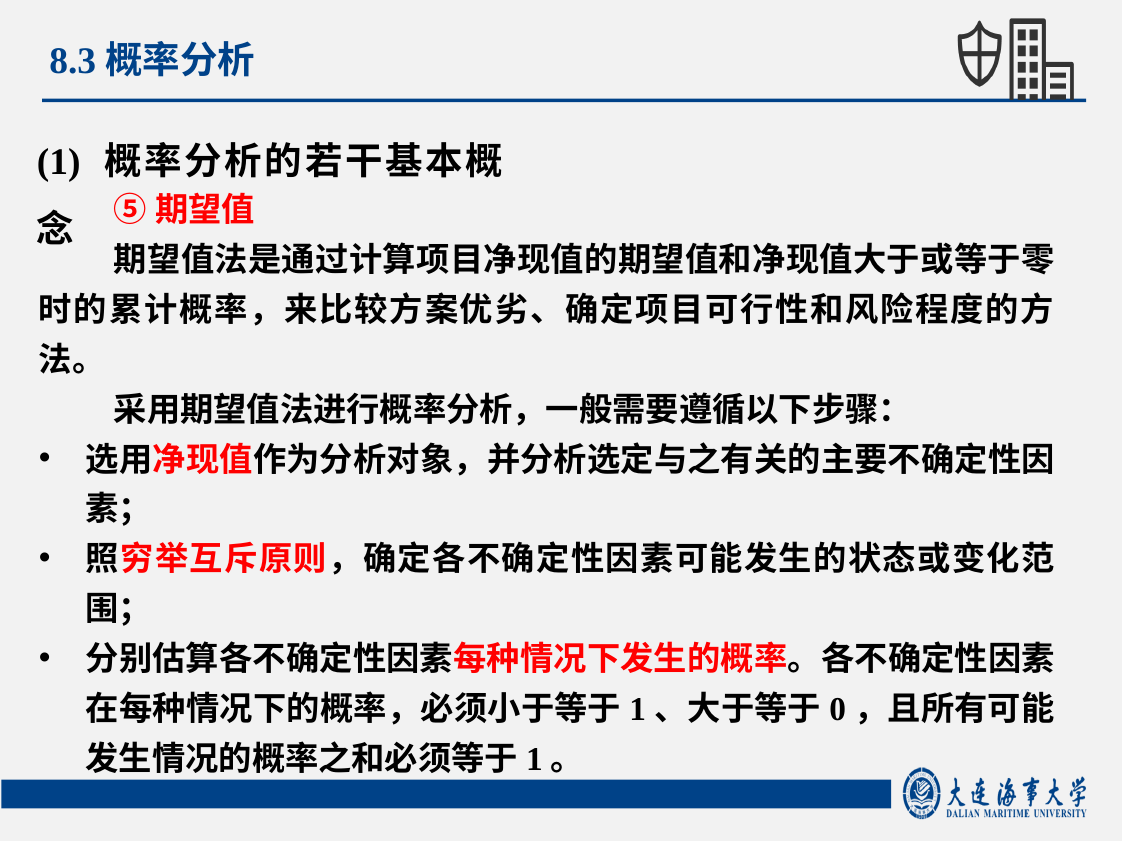

8.3概率分析
(1) 概率分析的若干基本概念
⑤期望值
期望值法是通过计算项目净现值的期望值和净现值大于或等于零时的累计概率，来比较方案优劣、确定项目可行性和风险程度的方法。
采用期望值法进行概率分析，一般需要遵循以下步骤：
选用净现值作为分析对象，并分析选定与之有关的主要不确定性因素；
照穷举互斥原则，确定各不确定性因素可能发生的状态或变化范围；
分别估算各不确定性因素每种情况下发生的概率。各不确定性因素在每种情况下的概率，必须小于等于1、大于等于0，且所有可能发生情况的概率之和必须等于1。